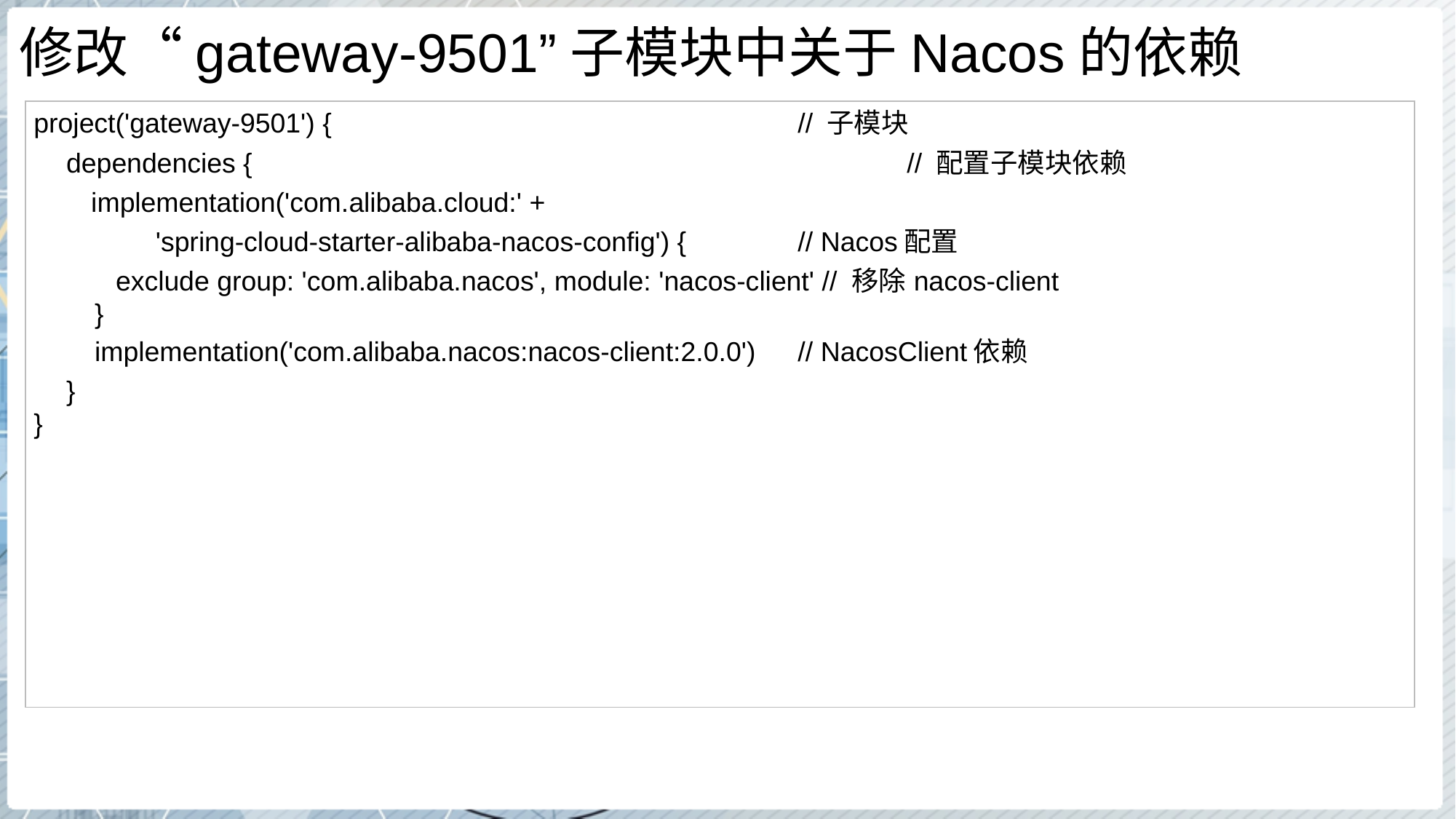

# 修改“gateway-9501”子模块中关于Nacos的依赖
| project('gateway-9501') { // 子模块 dependencies { // 配置子模块依赖 implementation('com.alibaba.cloud:' + 'spring-cloud-starter-alibaba-nacos-config') { // Nacos配置 exclude group: 'com.alibaba.nacos', module: 'nacos-client' // 移除nacos-client } implementation('com.alibaba.nacos:nacos-client:2.0.0') // NacosClient依赖 } } |
| --- |